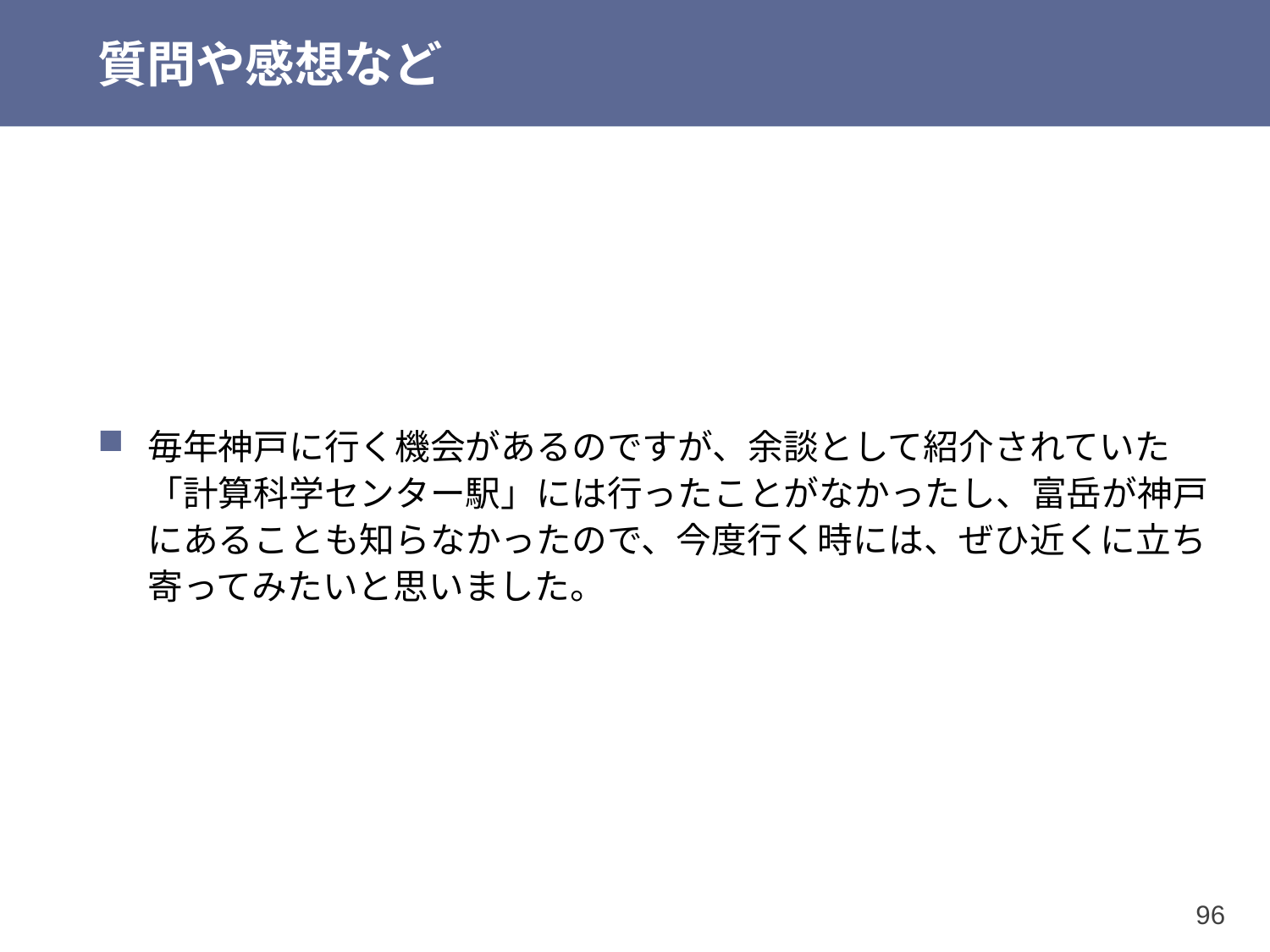

# 質問や感想など
毎年神戸に行く機会があるのですが、余談として紹介されていた「計算科学センター駅」には行ったことがなかったし、富岳が神戸にあることも知らなかったので、今度行く時には、ぜひ近くに立ち寄ってみたいと思いました。